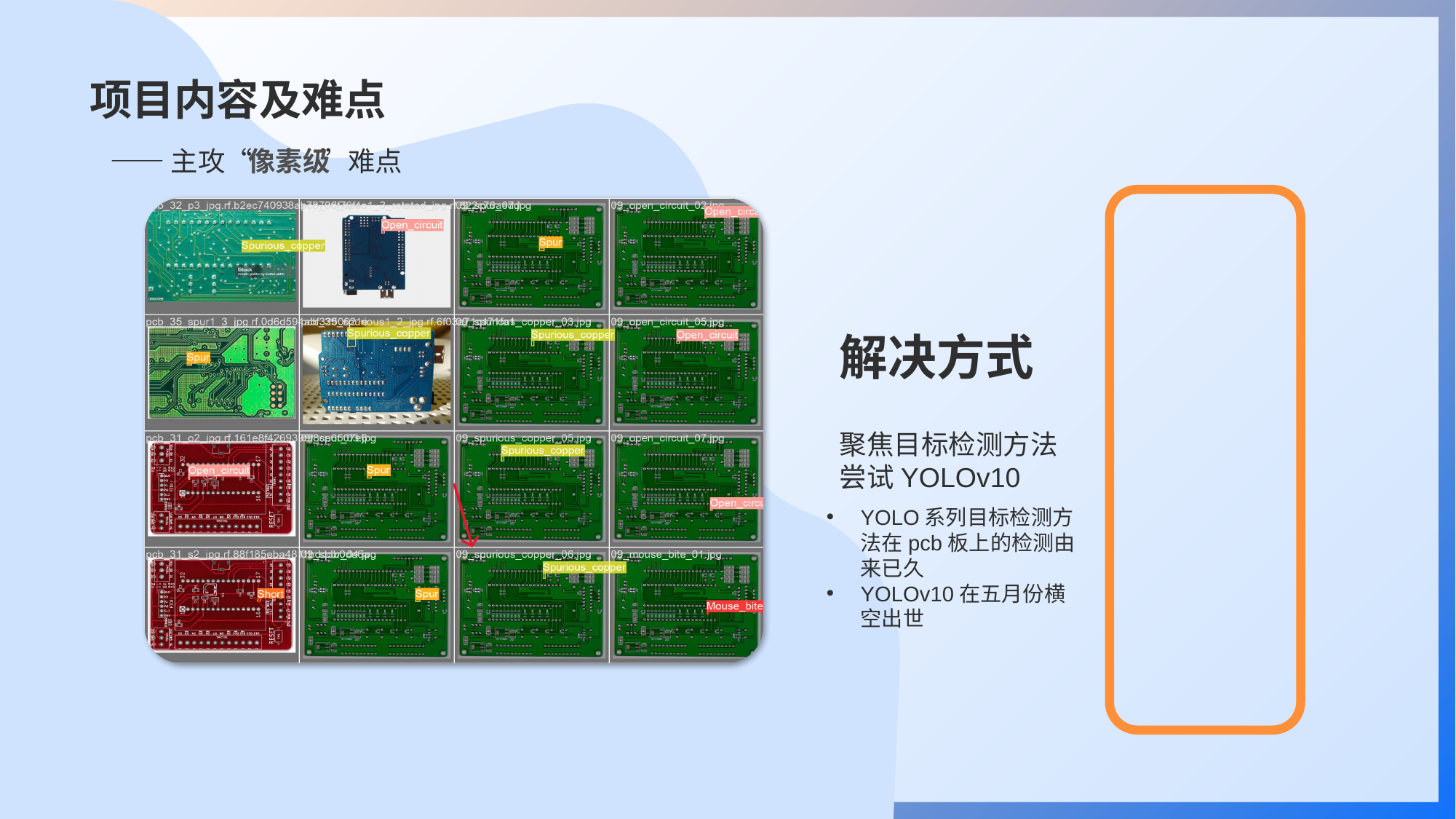

项目内容
项目内容及难点
实验具体内容
02
——主攻“           ”难点
像素级

解决方式
聚焦目标检测方法
尝试YOLOv10
通用异常检测方法
PromptAD ❌
MuSc ❌
目标检测方法
YOLOv10
YOLO系列目标检测方法在pcb板上的检测由来已久
YOLOv10在五月份横空出世